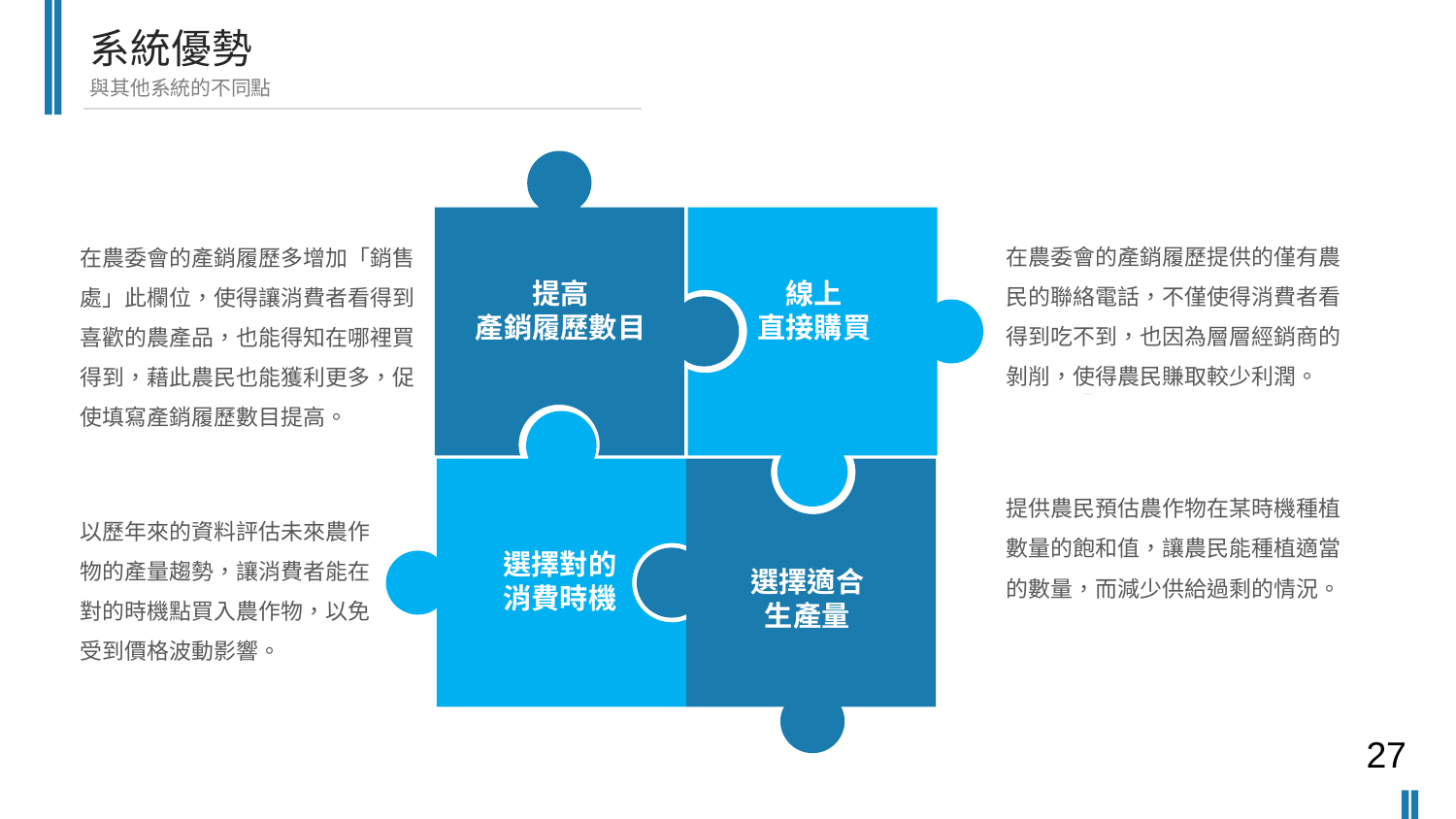

系統優勢
與其他系統的不同點

提高
產銷履歷數目
線上
直接購買

選擇對的
消費時機
選擇適合
生產量
在農委會的產銷履歷提供的僅有農民的聯絡電話，不僅使得消費者看得到吃不到，也因為層層經銷商的剝削，使得農民賺取較少利潤。
在農委會的產銷履歷多增加「銷售處」此欄位，使得讓消費者看得到喜歡的農產品，也能得知在哪裡買得到，藉此農民也能獲利更多，促使填寫產銷履歷數目提高。
分析：
。ㄔ
提供農民預估農作物在某時機種植數量的飽和值，讓農民能種植適當的數量，而減少供給過剩的情況。
以歷年來的資料評估未來農作物的產量趨勢，讓消費者能在對的時機點買入農作物，以免受到價格波動影響。
27